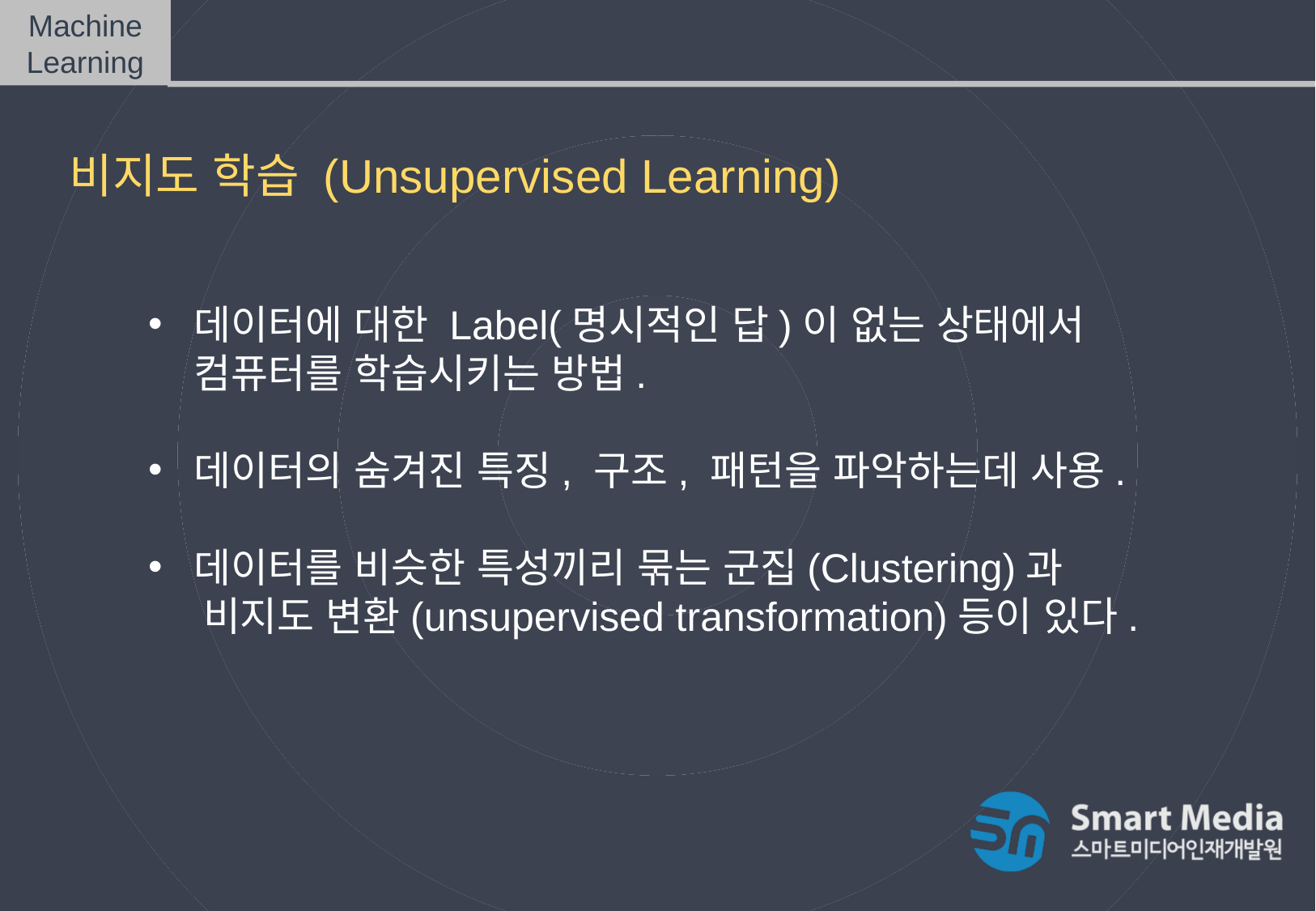

Machine Learning
머신러닝(Machine Learning) 종류

비지도 학습 (Unsupervised Learning)
데이터에 대한 Label(명시적인 답)이 없는 상태에서 컴퓨터를 학습시키는 방법.

데이터의 숨겨진 특징, 구조, 패턴을 파악하는데 사용.

데이터를 비슷한 특성끼리 묶는 군집(Clustering)과
    비지도 변환(unsupervised transformation)등이 있다.